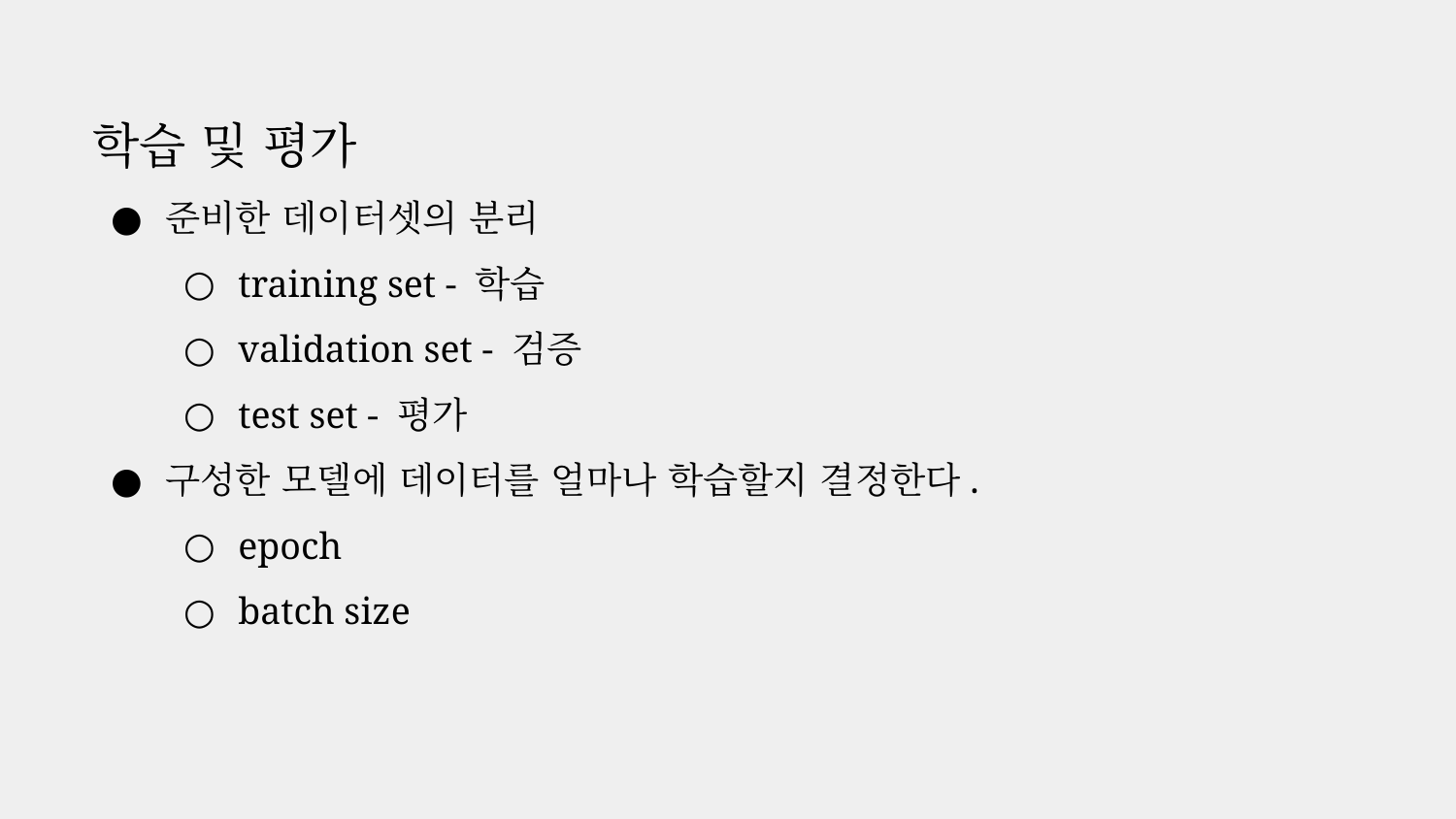

# 학습 및 평가
준비한 데이터셋의 분리
training set - 학습
validation set - 검증
test set - 평가
구성한 모델에 데이터를 얼마나 학습할지 결정한다.
epoch
batch size